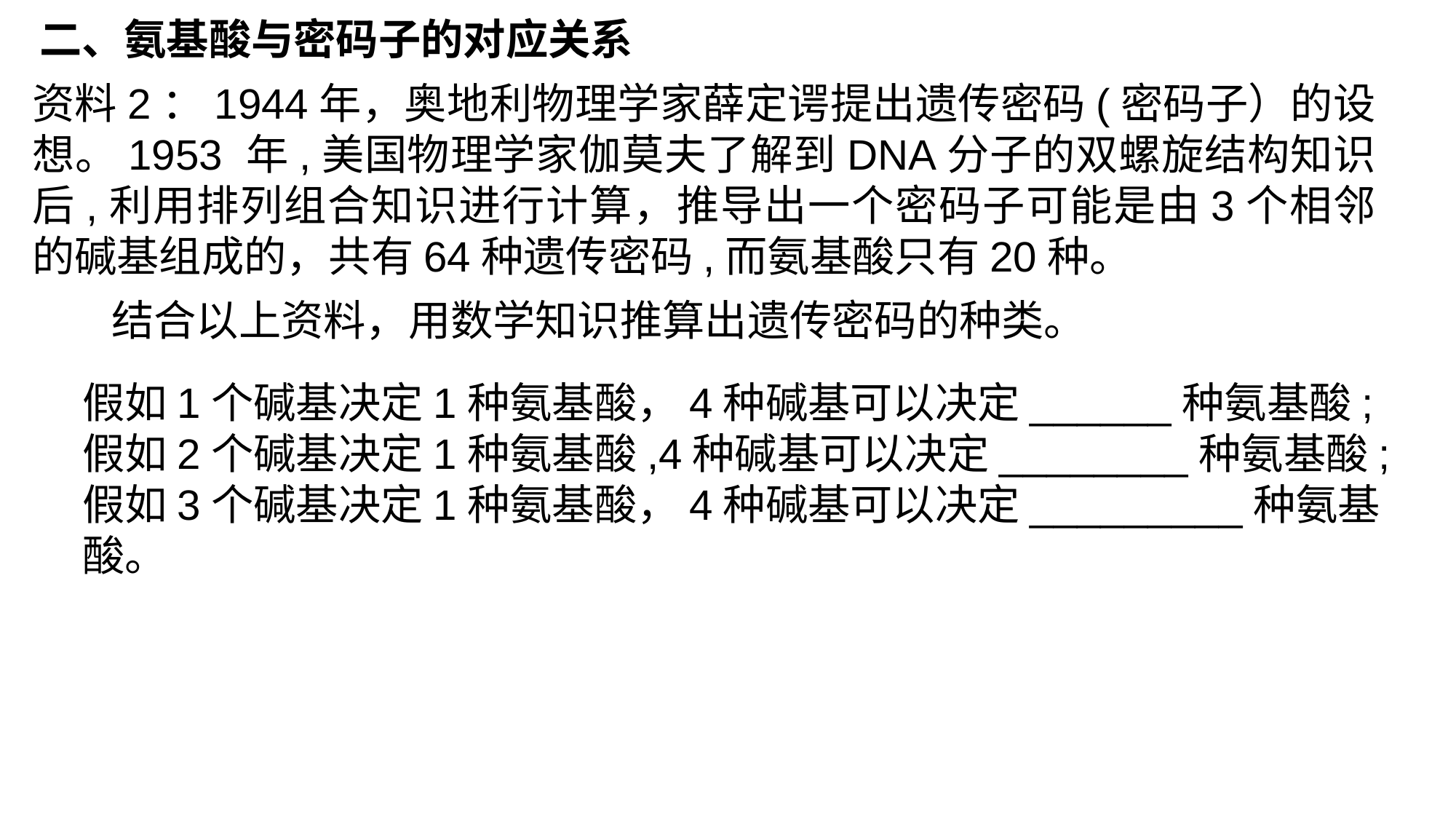

二、氨基酸与密码子的对应关系
资料2：1944年，奥地利物理学家薛定谔提出遗传密码(密码子）的设想。1953 年,美国物理学家伽莫夫了解到DNA分子的双螺旋结构知识后,利用排列组合知识进行计算，推导出一个密码子可能是由3个相邻的碱基组成的，共有64种遗传密码,而氨基酸只有20种。
结合以上资料，用数学知识推算出遗传密码的种类。

假如1个碱基决定1种氨基酸，4种碱基可以决定______种氨基酸;
假如2个碱基决定1种氨基酸,4种碱基可以决定________种氨基酸;
假如3个碱基决定1种氨基酸，4种碱基可以决定_________种氨基酸。